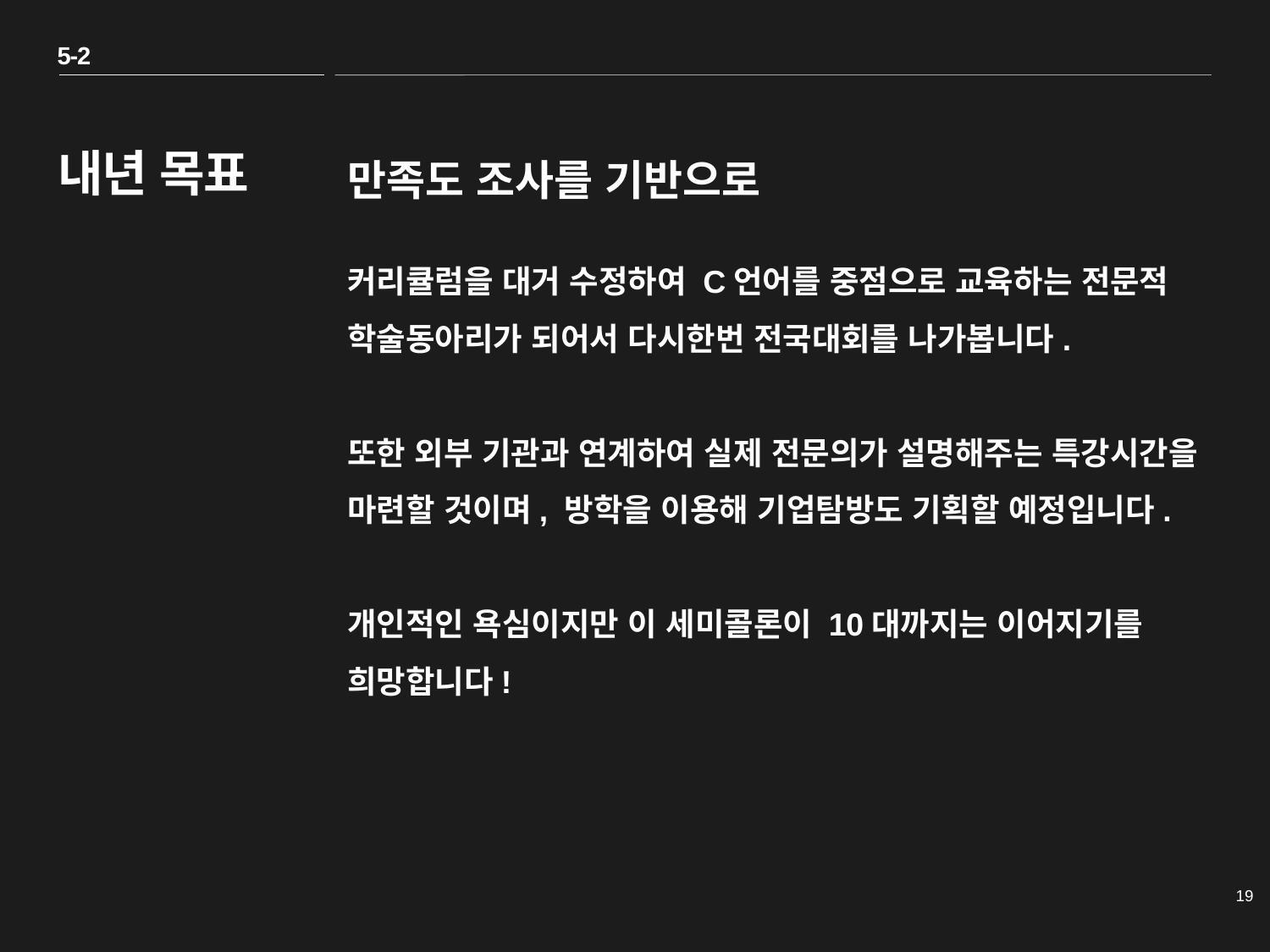

5-2
내년 목표
만족도 조사를 기반으로

커리큘럼을 대거 수정하여 C언어를 중점으로 교육하는 전문적 학술동아리가 되어서 다시한번 전국대회를 나가봅니다.

또한 외부 기관과 연계하여 실제 전문의가 설명해주는 특강시간을 마련할 것이며, 방학을 이용해 기업탐방도 기획할 예정입니다.

개인적인 욕심이지만 이 세미콜론이 10대까지는 이어지기를 희망합니다!
19